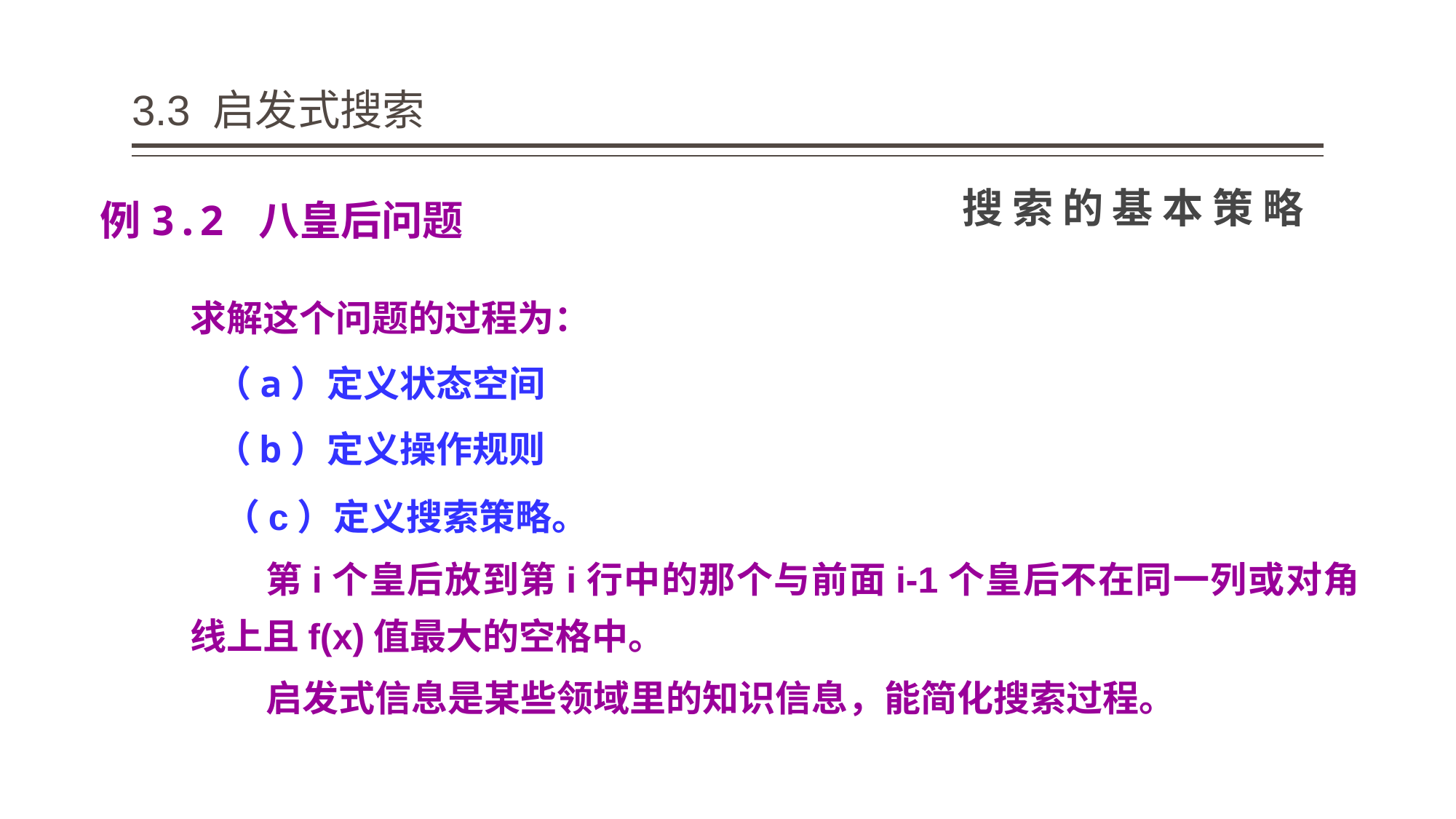

# 3.3 启发式搜索
搜索的基本策略
例3.2 八皇后问题
求解这个问题的过程为：
  （a）定义状态空间
  （b）定义操作规则
   （c）定义搜索策略。
第i个皇后放到第i行中的那个与前面i-1个皇后不在同一列或对角线上且f(x)值最大的空格中。
启发式信息是某些领域里的知识信息，能简化搜索过程。